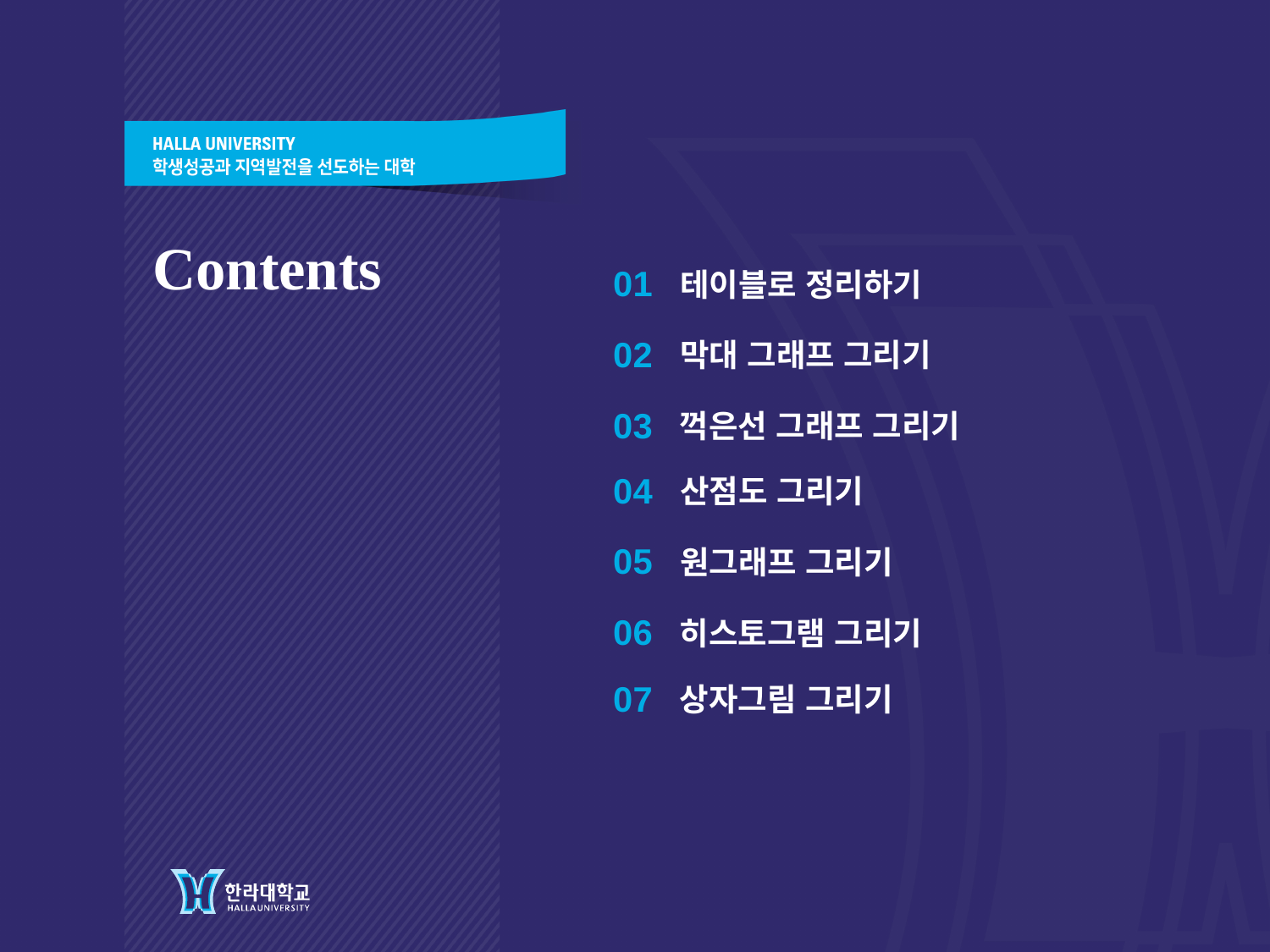

Contents
01
테이블로 정리하기
02
막대 그래프 그리기
03
꺽은선 그래프 그리기
04
산점도 그리기
05
원그래프 그리기
06
히스토그램 그리기
07
상자그림 그리기